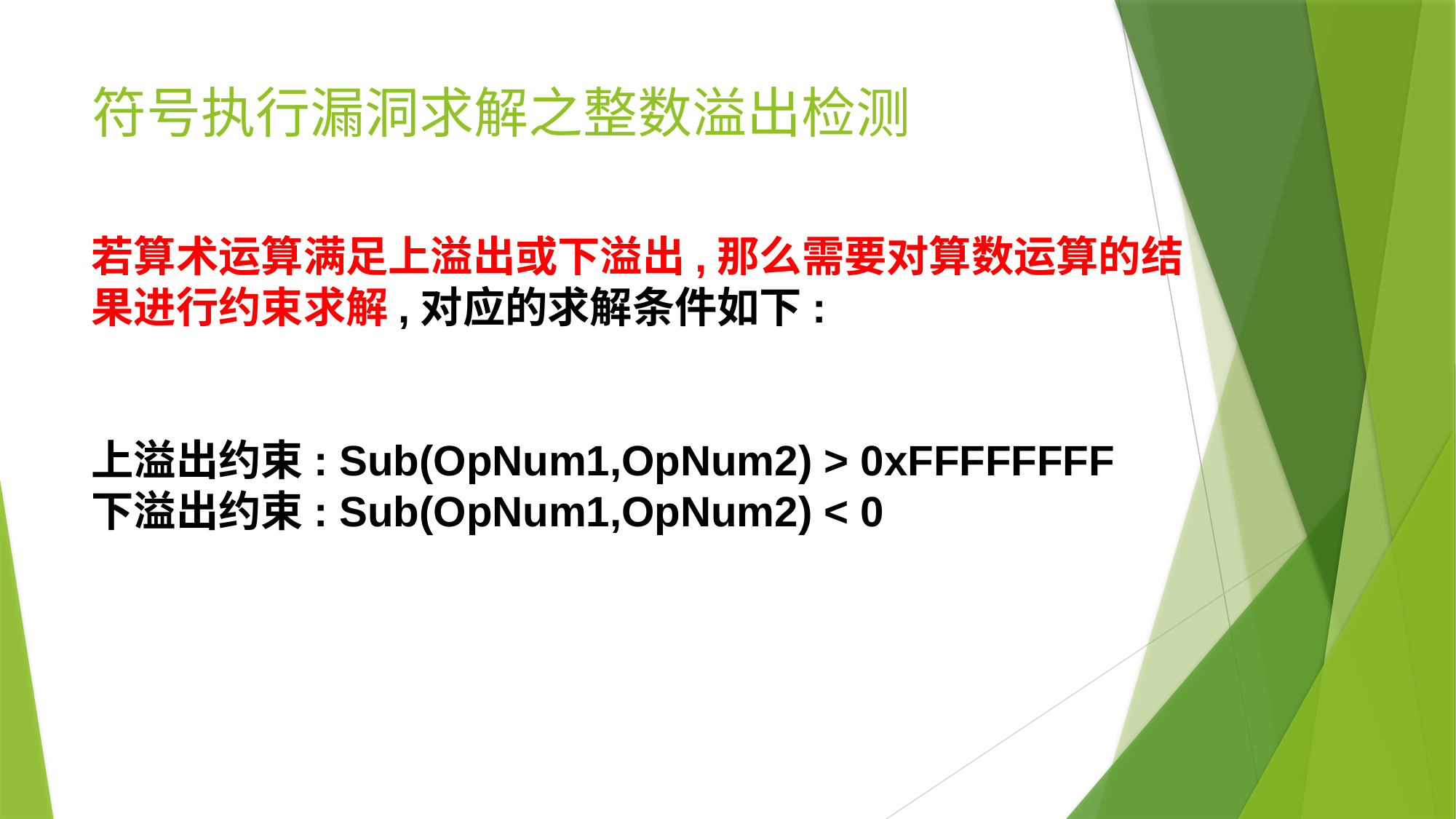

# 符号执行漏洞求解之整数溢出检测
若算术运算满足上溢出或下溢出,那么需要对算数运算的结果进行约束求解,对应的求解条件如下:

上溢出约束: Sub(OpNum1,OpNum2) > 0xFFFFFFFF
下溢出约束: Sub(OpNum1,OpNum2) < 0